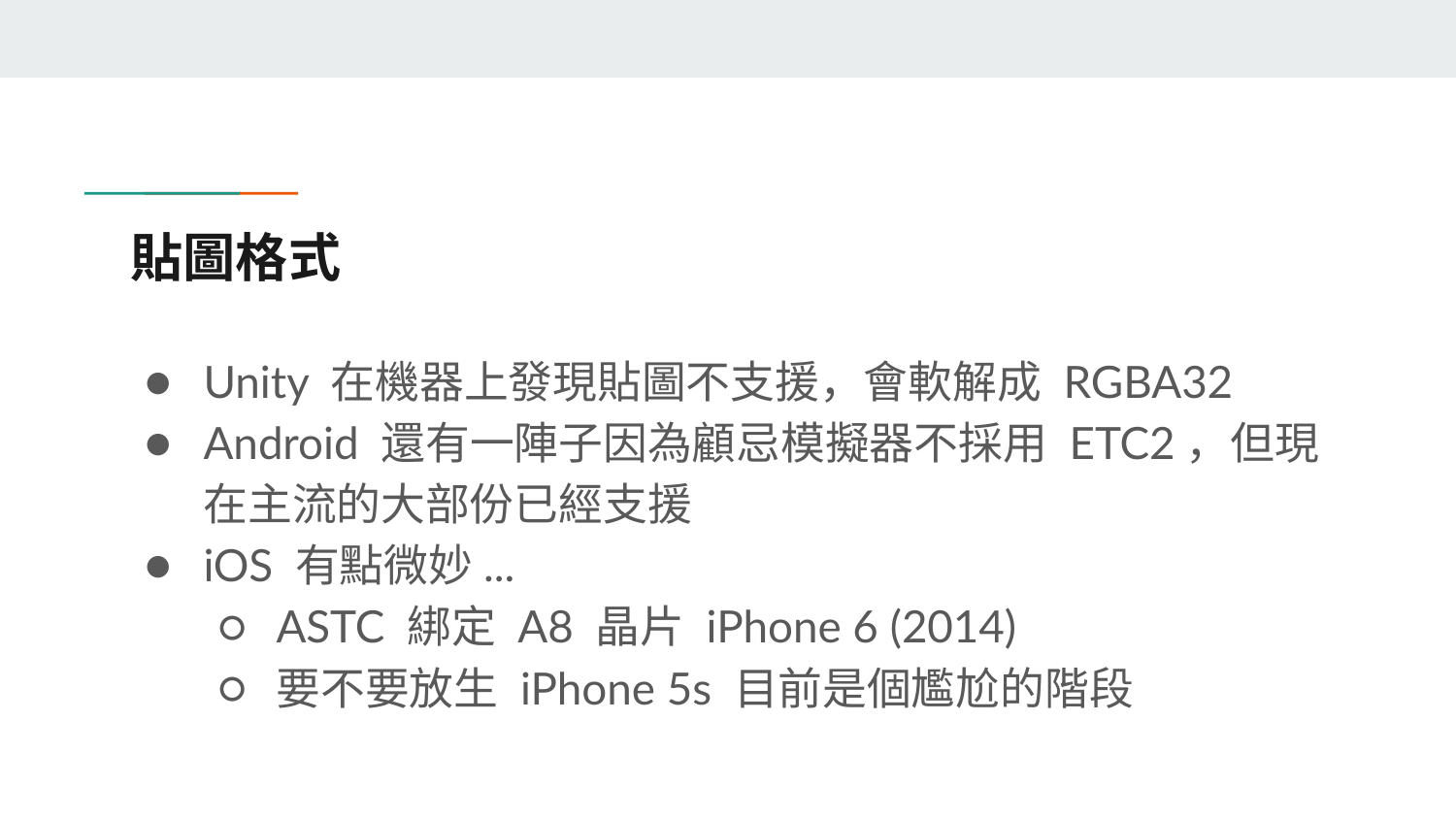

# 貼圖格式
Unity 在機器上發現貼圖不支援，會軟解成 RGBA32
Android 還有一陣子因為顧忌模擬器不採用 ETC2，但現在主流的大部份已經支援
iOS 有點微妙...
ASTC 綁定 A8 晶片 iPhone 6 (2014)
要不要放生 iPhone 5s 目前是個尷尬的階段